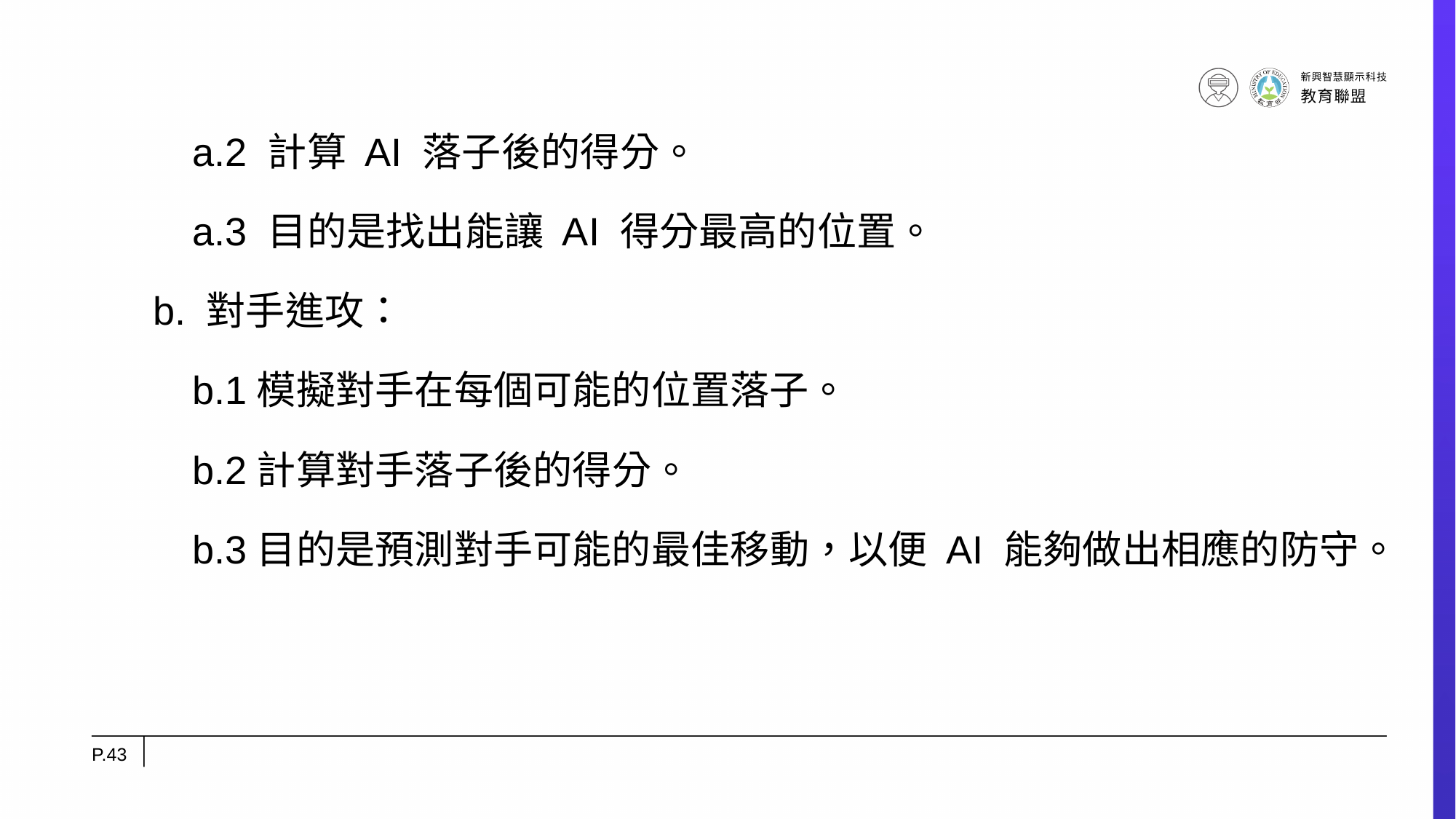

a.2 計算 AI 落子後的得分。
　　a.3 目的是找出能讓 AI 得分最高的位置。
　b. 對手進攻：
　　b.1模擬對手在每個可能的位置落子。
　　b.2計算對手落子後的得分。
　　b.3目的是預測對手可能的最佳移動，以便 AI 能夠做出相應的防守。
P.43